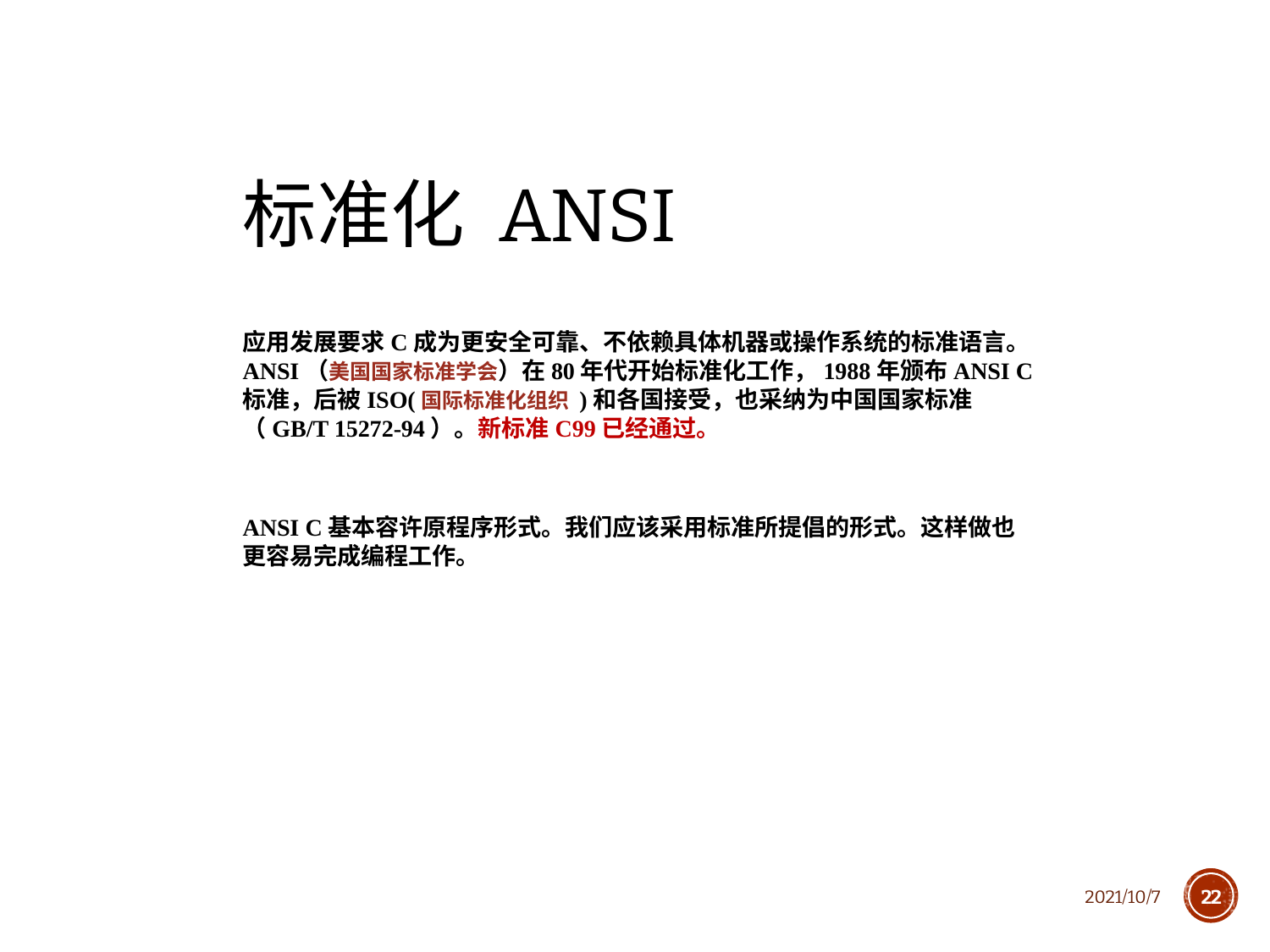

# 标准化 ANSI
应用发展要求C成为更安全可靠、不依赖具体机器或操作系统的标准语言。ANSI（美国国家标准学会）在80年代开始标准化工作，1988年颁布ANSI C标准，后被ISO(国际标准化组织 )和各国接受，也采纳为中国国家标准（GB/T 15272-94）。新标准C99已经通过。
ANSI C基本容许原程序形式。我们应该采用标准所提倡的形式。这样做也更容易完成编程工作。
2021/10/7
22